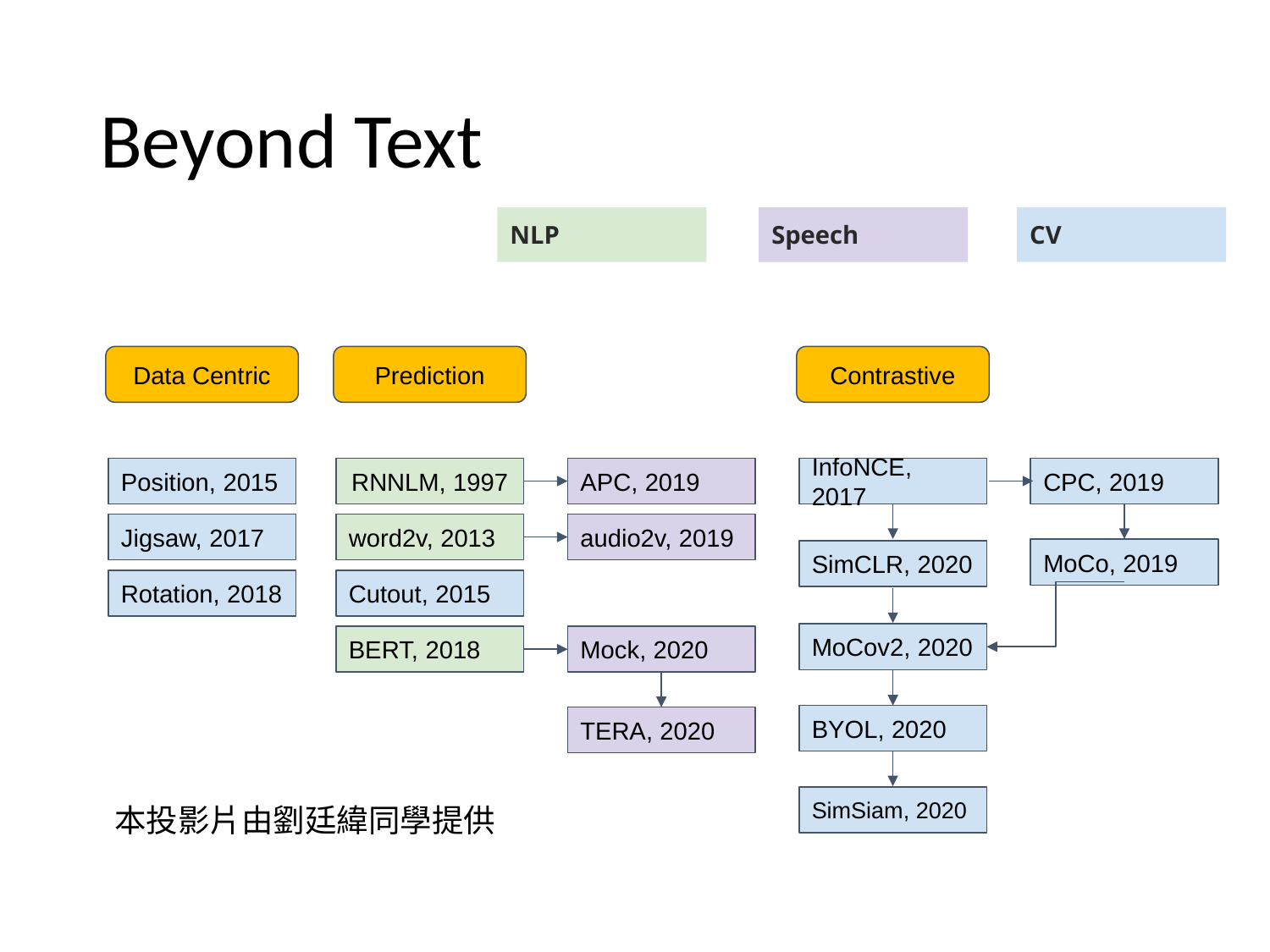

# Beyond Text
NLP
Speech
CV
Data Centric
Prediction
Contrastive
Position, 2015
RNNLM, 1997
APC, 2019
InfoNCE, 2017
CPC, 2019
Jigsaw, 2017
word2v, 2013
audio2v, 2019
MoCo, 2019
SimCLR, 2020
Rotation, 2018
Cutout, 2015
MoCov2, 2020
BERT, 2018
Mock, 2020
BYOL, 2020
TERA, 2020
SimSiam, 2020
本投影片由劉廷緯同學提供